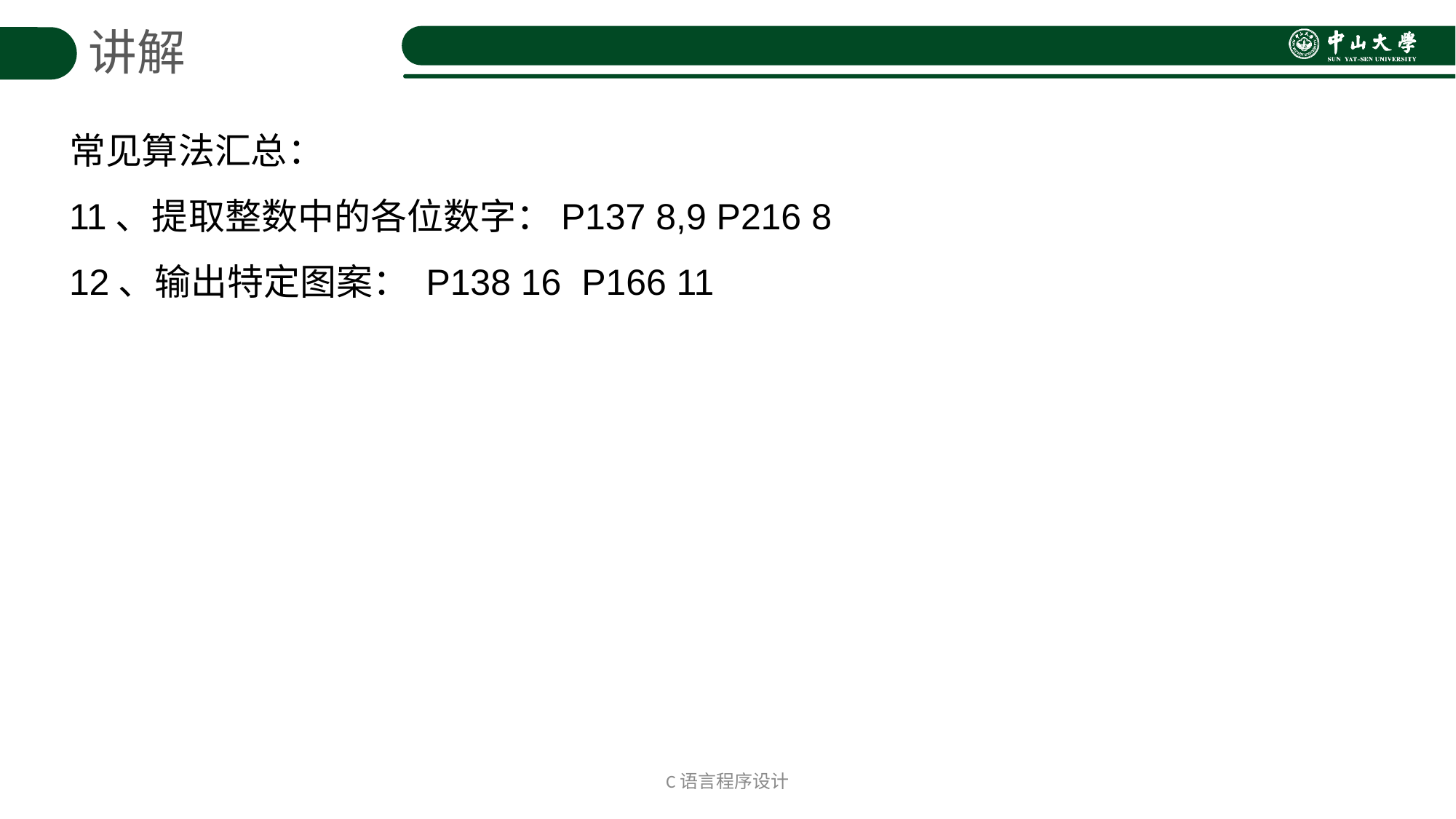

讲解
常见算法汇总：
11、提取整数中的各位数字：P137 8,9 P216 8
12、输出特定图案： P138 16  P166 11

C语言程序设计
14